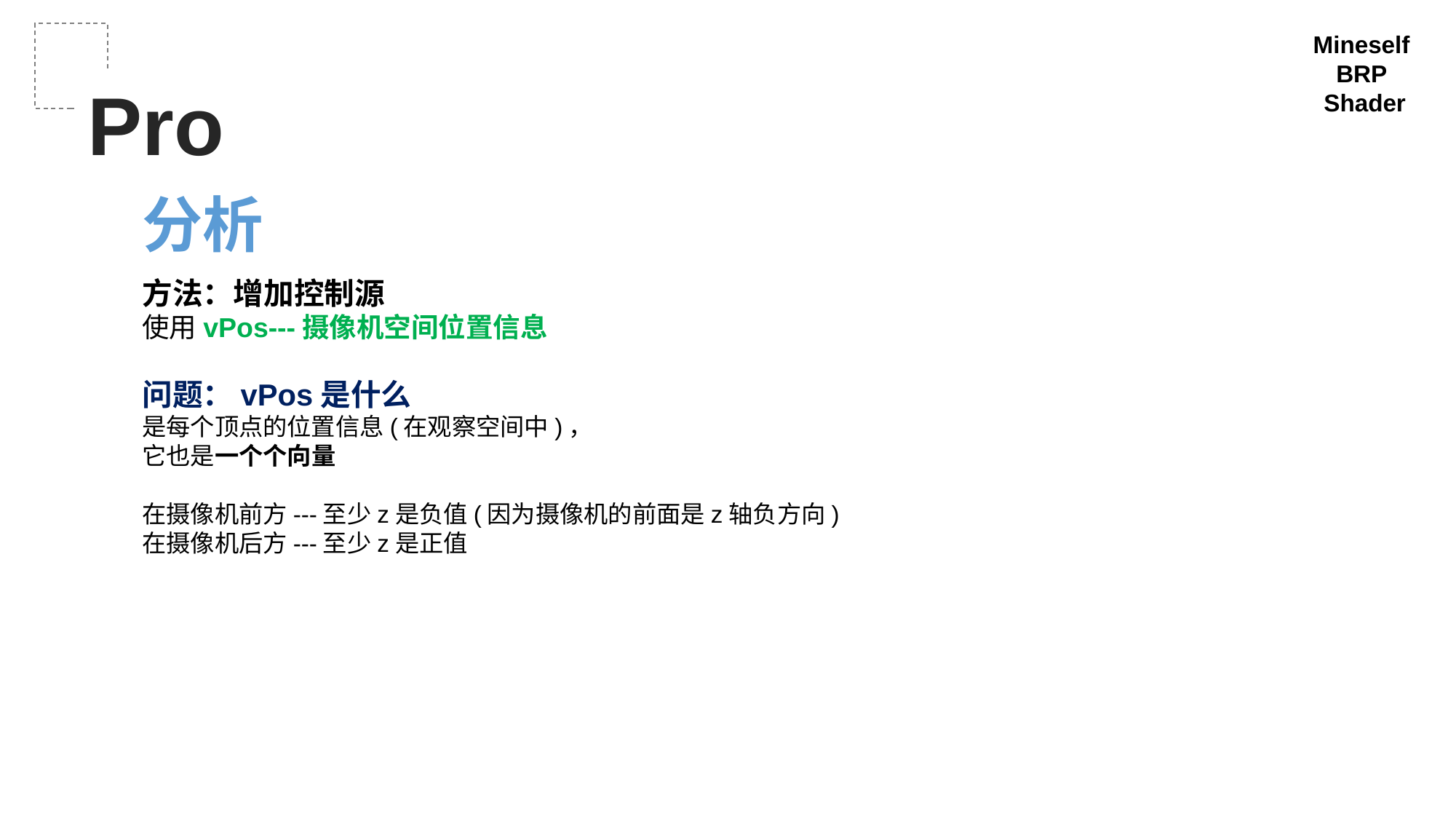

Mineself
BRP
Shader

Pro
分析
方法：增加控制源
使用vPos---摄像机空间位置信息
问题：vPos是什么
是每个顶点的位置信息(在观察空间中)，
它也是一个个向量

在摄像机前方---至少z是负值(因为摄像机的前面是z轴负方向)
在摄像机后方---至少z是正值